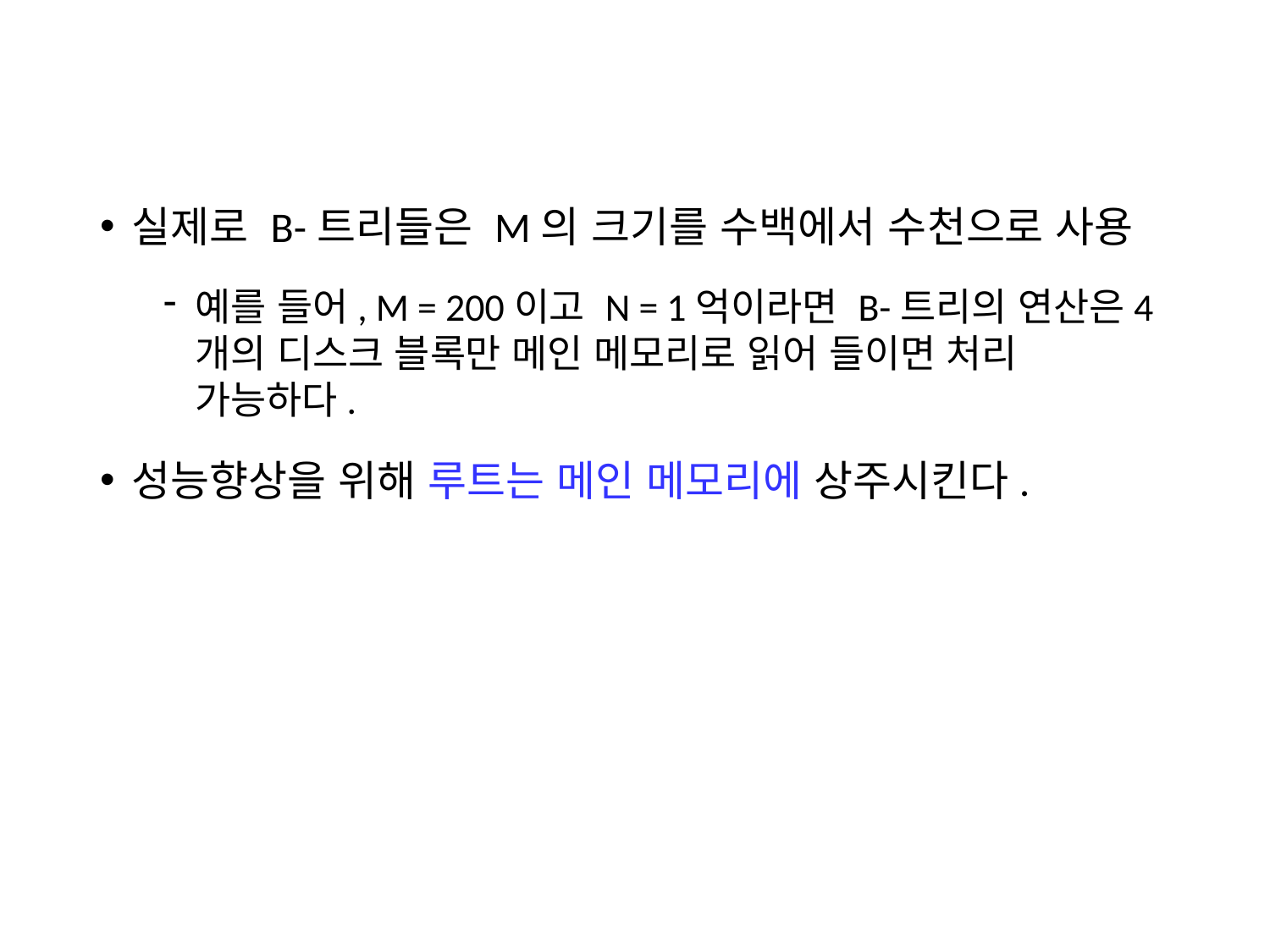

실제로 B-트리들은 M의 크기를 수백에서 수천으로 사용
예를 들어, M = 200이고 N = 1억이라면 B-트리의 연산은4개의 디스크 블록만 메인 메모리로 읽어 들이면 처리 가능하다.
성능향상을 위해 루트는 메인 메모리에 상주시킨다.